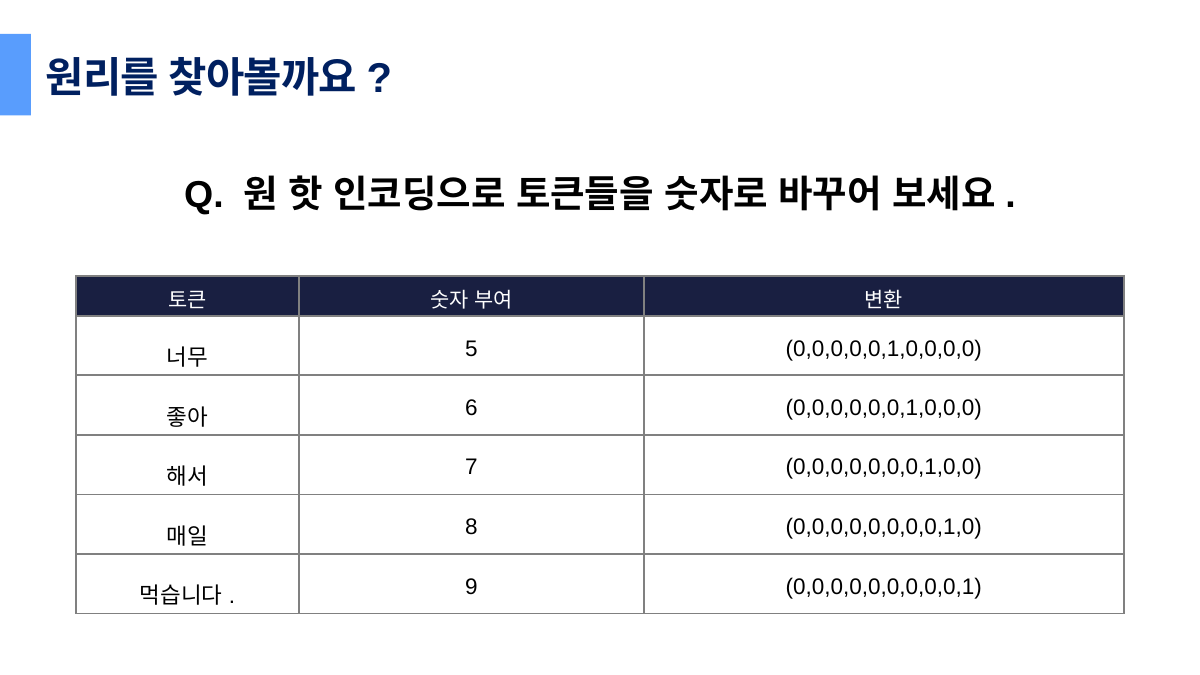

원리를 찾아볼까요?
Q. 원 핫 인코딩으로 토큰들을 숫자로 바꾸어 보세요.
| 토큰 | 숫자 부여 | 변환 |
| --- | --- | --- |
| 너무 | 5 | (0,0,0,0,0,1,0,0,0,0) |
| 좋아 | 6 | (0,0,0,0,0,0,1,0,0,0) |
| 해서 | 7 | (0,0,0,0,0,0,0,1,0,0) |
| 매일 | 8 | (0,0,0,0,0,0,0,0,1,0) |
| 먹습니다. | 9 | (0,0,0,0,0,0,0,0,0,1) |